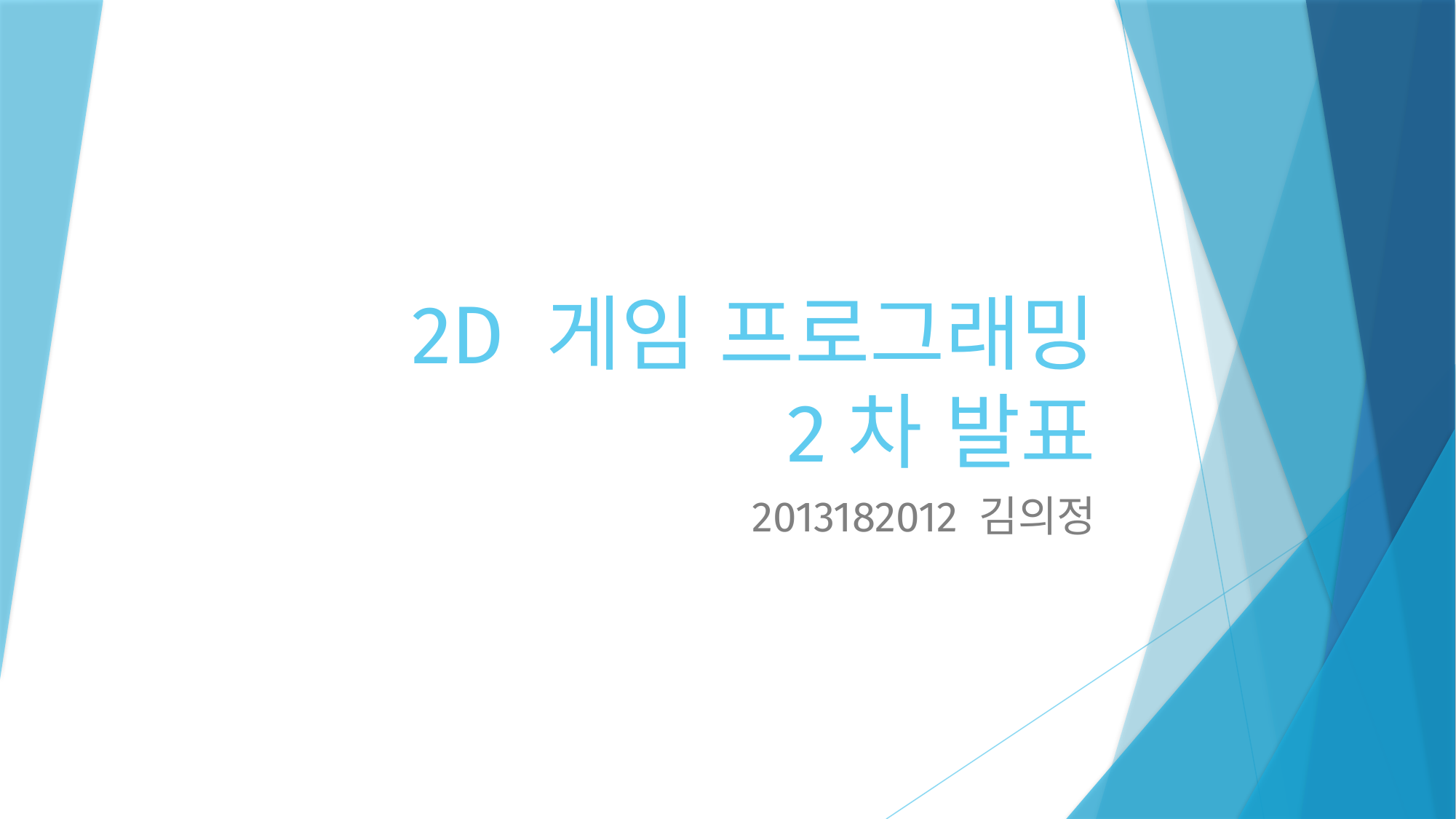

# 2D 게임 프로그래밍 2차 발표
2013182012 김의정